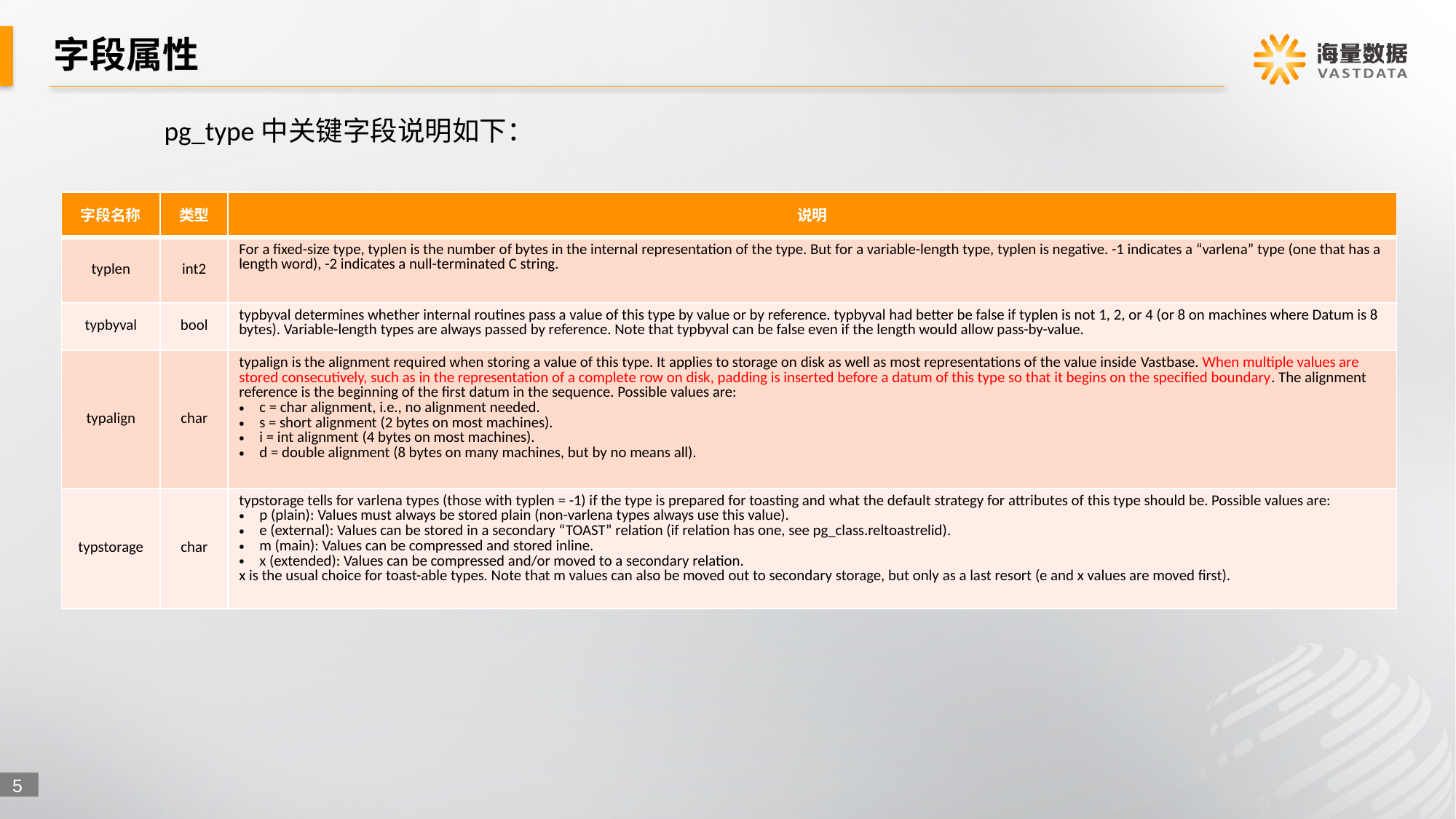

# 字段属性
	pg_type中关键字段说明如下：

| 字段名称 | 类型 | 说明 |
| --- | --- | --- |
| typlen | int2 | For a fixed-size type, typlen is the number of bytes in the internal representation of the type. But for a variable-length type, typlen is negative. -1 indicates a “varlena” type (one that has a length word), -2 indicates a null-terminated C string. |
| typbyval | bool | typbyval determines whether internal routines pass a value of this type by value or by reference. typbyval had better be false if typlen is not 1, 2, or 4 (or 8 on machines where Datum is 8 bytes). Variable-length types are always passed by reference. Note that typbyval can be false even if the length would allow pass-by-value. |
| typalign | char | typalign is the alignment required when storing a value of this type. It applies to storage on disk as well as most representations of the value inside Vastbase. When multiple values are stored consecutively, such as in the representation of a complete row on disk, padding is inserted before a datum of this type so that it begins on the specified boundary. The alignment reference is the beginning of the first datum in the sequence. Possible values are: c = char alignment, i.e., no alignment needed. s = short alignment (2 bytes on most machines). i = int alignment (4 bytes on most machines). d = double alignment (8 bytes on many machines, but by no means all). |
| typstorage | char | typstorage tells for varlena types (those with typlen = -1) if the type is prepared for toasting and what the default strategy for attributes of this type should be. Possible values are: p (plain): Values must always be stored plain (non-varlena types always use this value). e (external): Values can be stored in a secondary “TOAST” relation (if relation has one, see pg\_class.reltoastrelid). m (main): Values can be compressed and stored inline. x (extended): Values can be compressed and/or moved to a secondary relation. x is the usual choice for toast-able types. Note that m values can also be moved out to secondary storage, but only as a last resort (e and x values are moved first). |